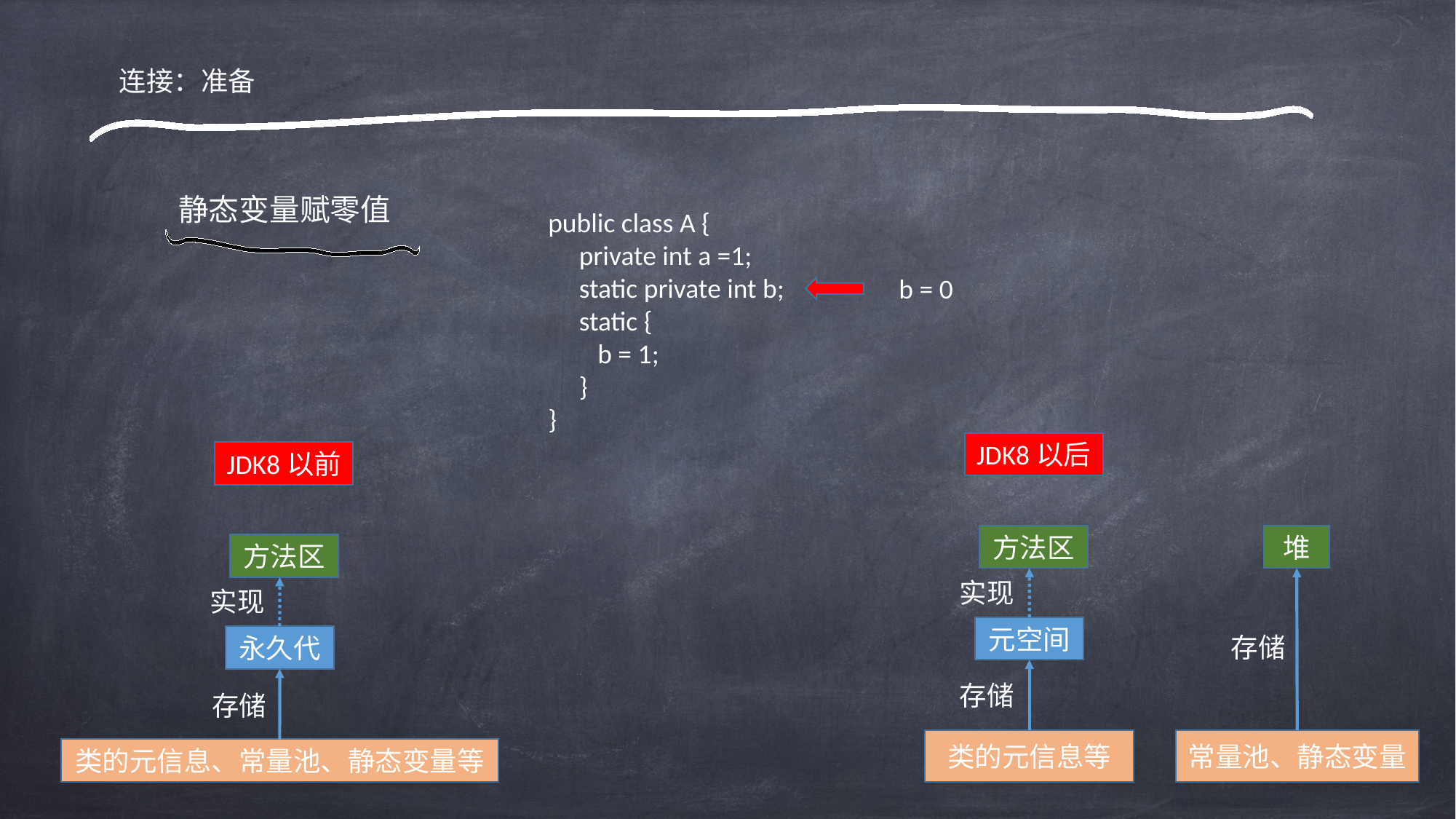

连接：准备

静态变量赋零值

public class A {
     private int a =1;
     static private int b;
     static {
        b = 1;
     }
}

b = 0

JDK8以后
JDK8以前
堆
方法区
方法区
实现
实现
元空间
存储
永久代
存储
存储
类的元信息等
常量池、静态变量
类的元信息、常量池、静态变量等